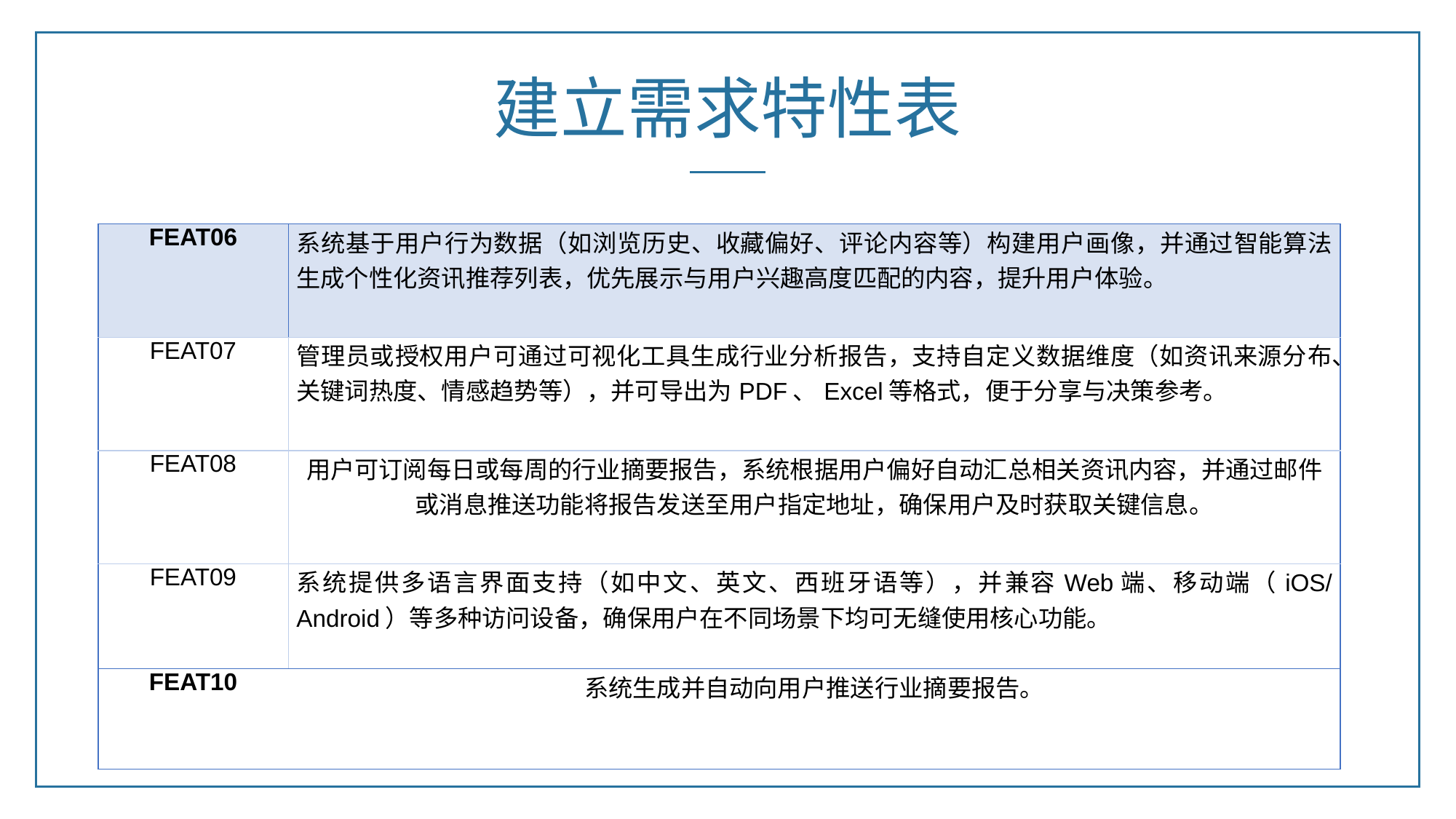

建立需求特性表
| FEAT06 | 系统基于用户行为数据（如浏览历史、收藏偏好、评论内容等）构建用户画像，并通过智能算法生成个性化资讯推荐列表，优先展示与用户兴趣高度匹配的内容，提升用户体验。 |
| --- | --- |
| FEAT07 | 管理员或授权用户可通过可视化工具生成行业分析报告，支持自定义数据维度（如资讯来源分布、关键词热度、情感趋势等），并可导出为PDF、Excel等格式，便于分享与决策参考。 |
| FEAT08 | 用户可订阅每日或每周的行业摘要报告，系统根据用户偏好自动汇总相关资讯内容，并通过邮件或消息推送功能将报告发送至用户指定地址，确保用户及时获取关键信息。 |
| FEAT09 | 系统提供多语言界面支持（如中文、英文、西班牙语等），并兼容Web端、移动端（iOS/Android）等多种访问设备，确保用户在不同场景下均可无缝使用核心功能。 |
| FEAT10 | 系统生成并自动向用户推送行业摘要报告。 |